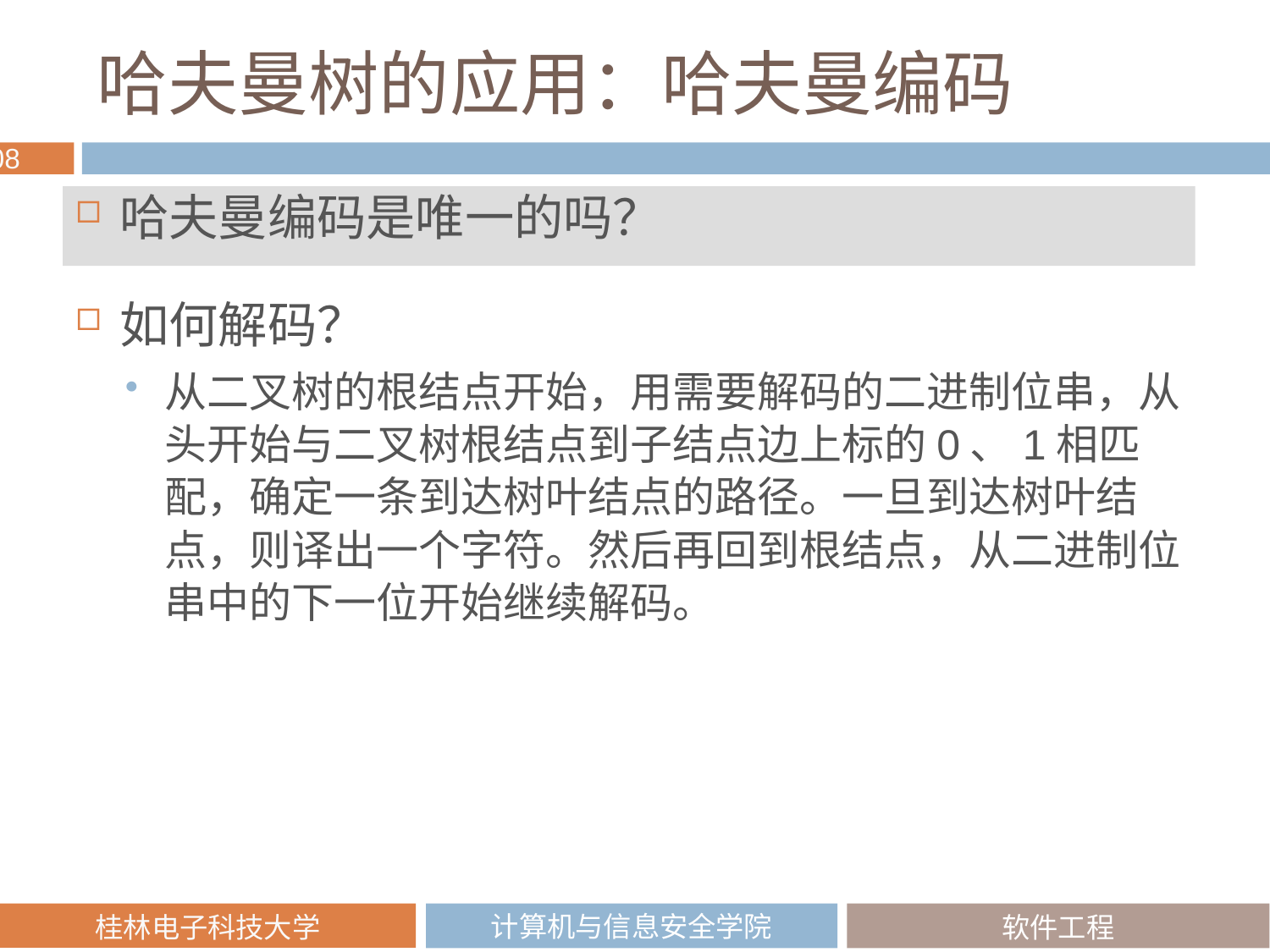

# 哈夫曼树的应用：哈夫曼编码
哈夫曼编码是唯一的吗？
如何解码？
从二叉树的根结点开始，用需要解码的二进制位串，从头开始与二叉树根结点到子结点边上标的0、1相匹配，确定一条到达树叶结点的路径。一旦到达树叶结点，则译出一个字符。然后再回到根结点，从二进制位串中的下一位开始继续解码。